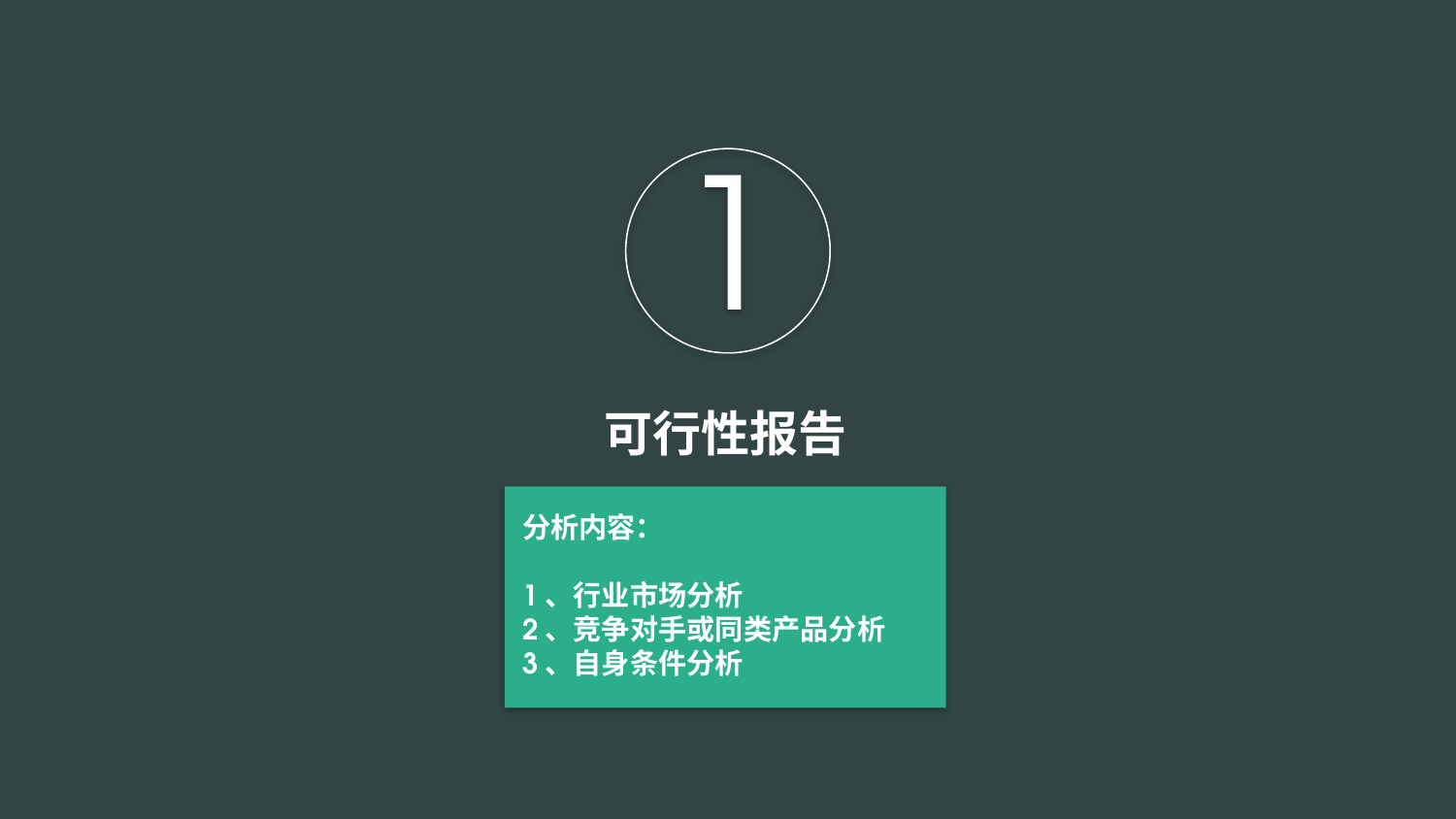

1
可行性报告

分析内容：

1、行业市场分析
2、竞争对手或同类产品分析
3、自身条件分析